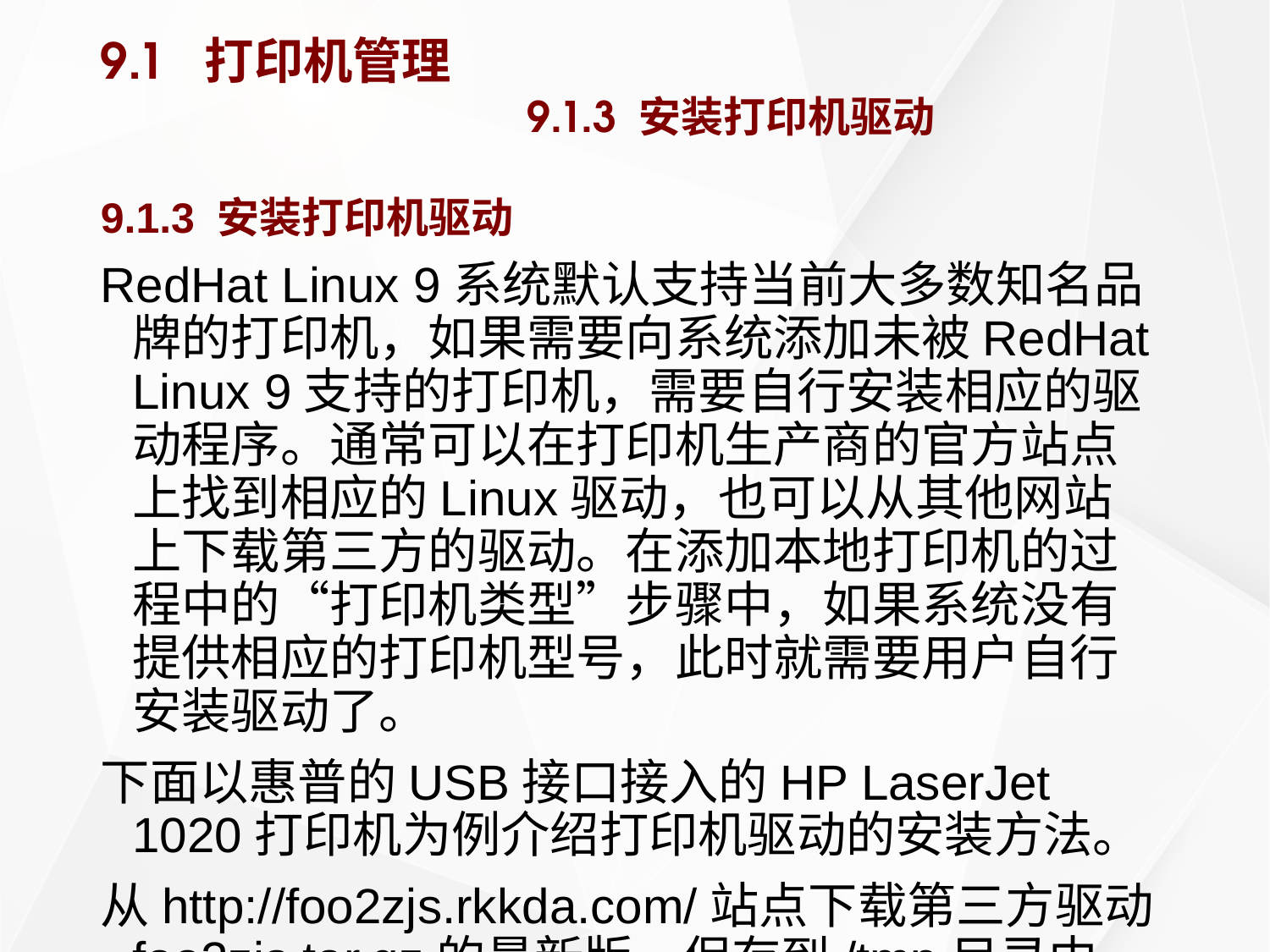

# 9.1  打印机管理 9.1.3 安装打印机驱动
9.1.3 安装打印机驱动
RedHat Linux 9系统默认支持当前大多数知名品牌的打印机，如果需要向系统添加未被RedHat Linux 9支持的打印机，需要自行安装相应的驱动程序。通常可以在打印机生产商的官方站点上找到相应的Linux驱动，也可以从其他网站上下载第三方的驱动。在添加本地打印机的过程中的“打印机类型”步骤中，如果系统没有提供相应的打印机型号，此时就需要用户自行安装驱动了。
下面以惠普的USB接口接入的HP LaserJet 1020打印机为例介绍打印机驱动的安装方法。
从http://foo2zjs.rkkda.com/站点下载第三方驱动foo2zjs.tar.gz的最新版，保存到/tmp目录中，按照如下步骤编译安装。以下所有操作均在终端提示符下进行。